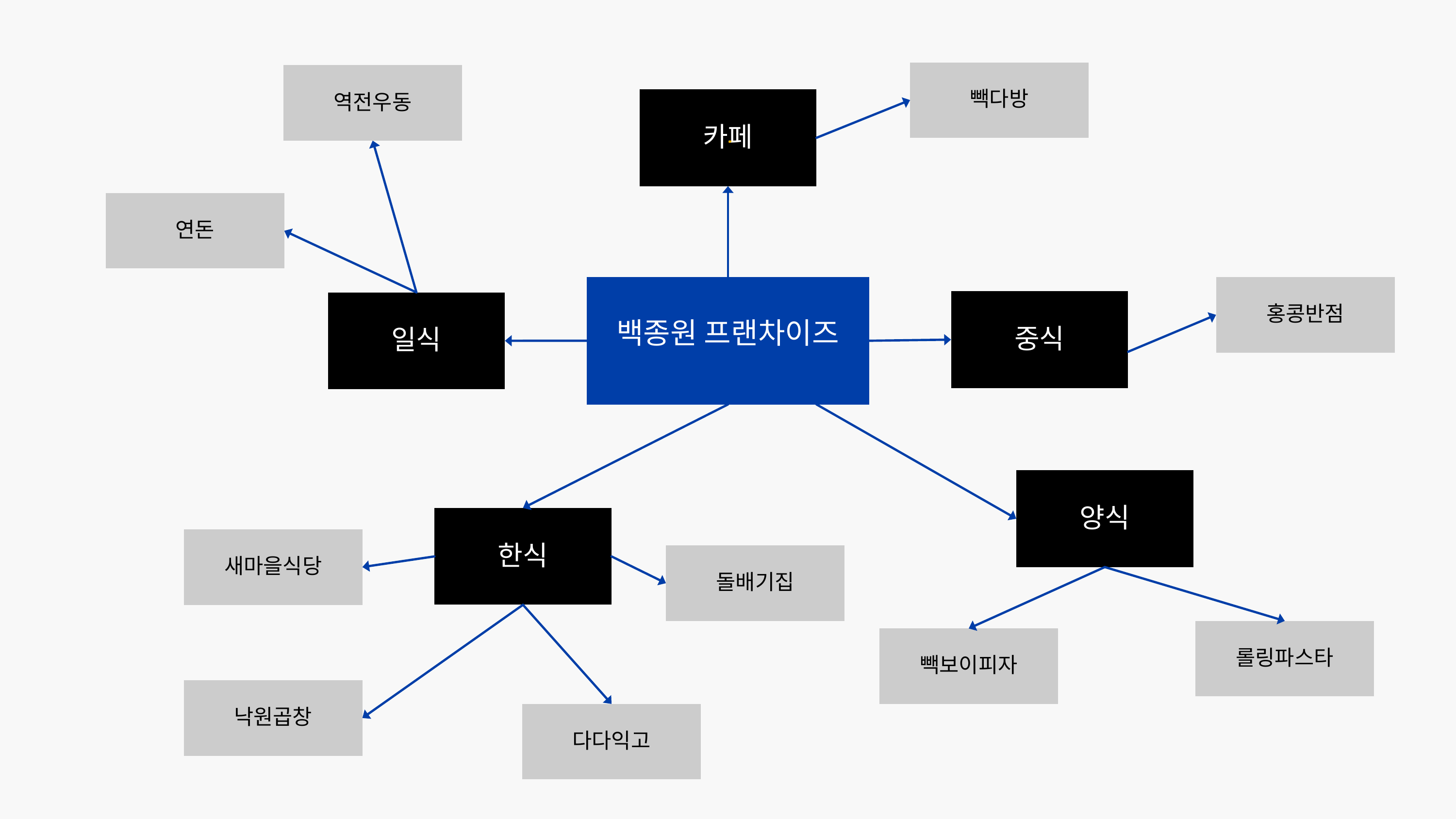

빽다방

역전우동

카페

연돈

백종원 프랜차이즈

홍콩반점

중식

일식

양식

한식

새마을식당

돌배기집

롤링파스타

빽보이피자

낙원곱창

다다익고